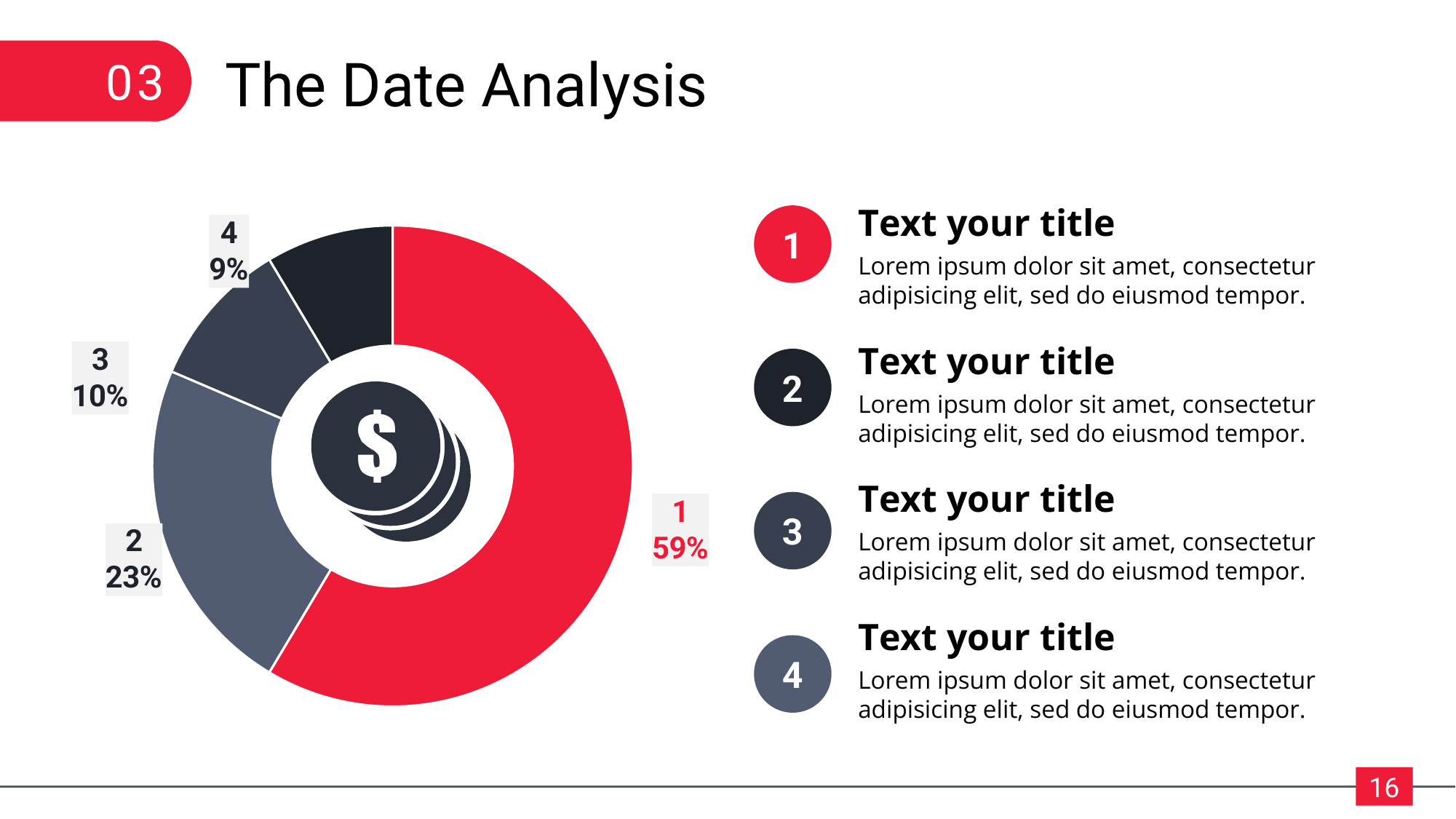

03
The Date Analysis
Text your title
1

### Chart

| Category | 销售额 |
|---|---|
| 1 | 8.2 |
| 2 | 3.2 |
| 3 | 1.4 |
| 4 | 1.2 |
Lorem ipsum dolor sit amet, consectetur adipisicing elit, sed do eiusmod tempor.
Text your title
2

Lorem ipsum dolor sit amet, consectetur adipisicing elit, sed do eiusmod tempor.
Text your title
3
Lorem ipsum dolor sit amet, consectetur adipisicing elit, sed do eiusmod tempor.
Text your title
4
Lorem ipsum dolor sit amet, consectetur adipisicing elit, sed do eiusmod tempor.
16